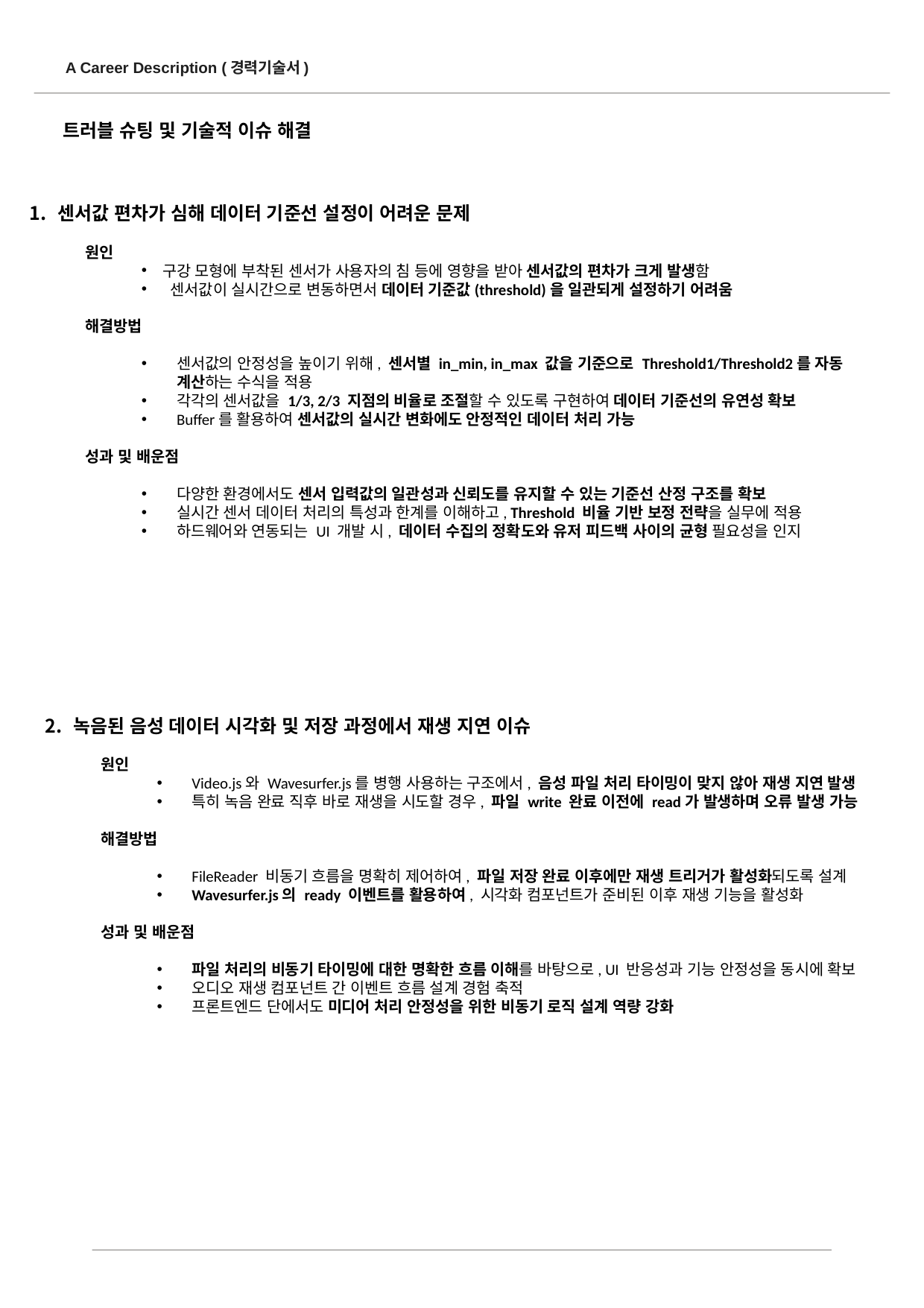

A Career Description (경력기술서)

트러블 슈팅 및 기술적 이슈 해결
센서값 편차가 심해 데이터 기준선 설정이 어려운 문제

원인
구강 모형에 부착된 센서가 사용자의 침 등에 영향을 받아 센서값의 편차가 크게 발생함
 센서값이 실시간으로 변동하면서 데이터 기준값(threshold)을 일관되게 설정하기 어려움

해결방법

센서값의 안정성을 높이기 위해, 센서별 in_min, in_max 값을 기준으로 Threshold1/Threshold2를 자동 계산하는 수식을 적용
각각의 센서값을 1/3, 2/3 지점의 비율로 조절할 수 있도록 구현하여 데이터 기준선의 유연성 확보
Buffer를 활용하여 센서값의 실시간 변화에도 안정적인 데이터 처리 가능

성과 및 배운점

다양한 환경에서도 센서 입력값의 일관성과 신뢰도를 유지할 수 있는 기준선 산정 구조를 확보
실시간 센서 데이터 처리의 특성과 한계를 이해하고, Threshold 비율 기반 보정 전략을 실무에 적용
하드웨어와 연동되는 UI 개발 시, 데이터 수집의 정확도와 유저 피드백 사이의 균형 필요성을 인지

녹음된 음성 데이터 시각화 및 저장 과정에서 재생 지연 이슈

원인
Video.js와 Wavesurfer.js를 병행 사용하는 구조에서, 음성 파일 처리 타이밍이 맞지 않아 재생 지연 발생
특히 녹음 완료 직후 바로 재생을 시도할 경우, 파일 write 완료 이전에 read가 발생하며 오류 발생 가능

해결방법

FileReader 비동기 흐름을 명확히 제어하여, 파일 저장 완료 이후에만 재생 트리거가 활성화되도록 설계
Wavesurfer.js의 ready 이벤트를 활용하여, 시각화 컴포넌트가 준비된 이후 재생 기능을 활성화

성과 및 배운점

파일 처리의 비동기 타이밍에 대한 명확한 흐름 이해를 바탕으로, UI 반응성과 기능 안정성을 동시에 확보
오디오 재생 컴포넌트 간 이벤트 흐름 설계 경험 축적
프론트엔드 단에서도 미디어 처리 안정성을 위한 비동기 로직 설계 역량 강화